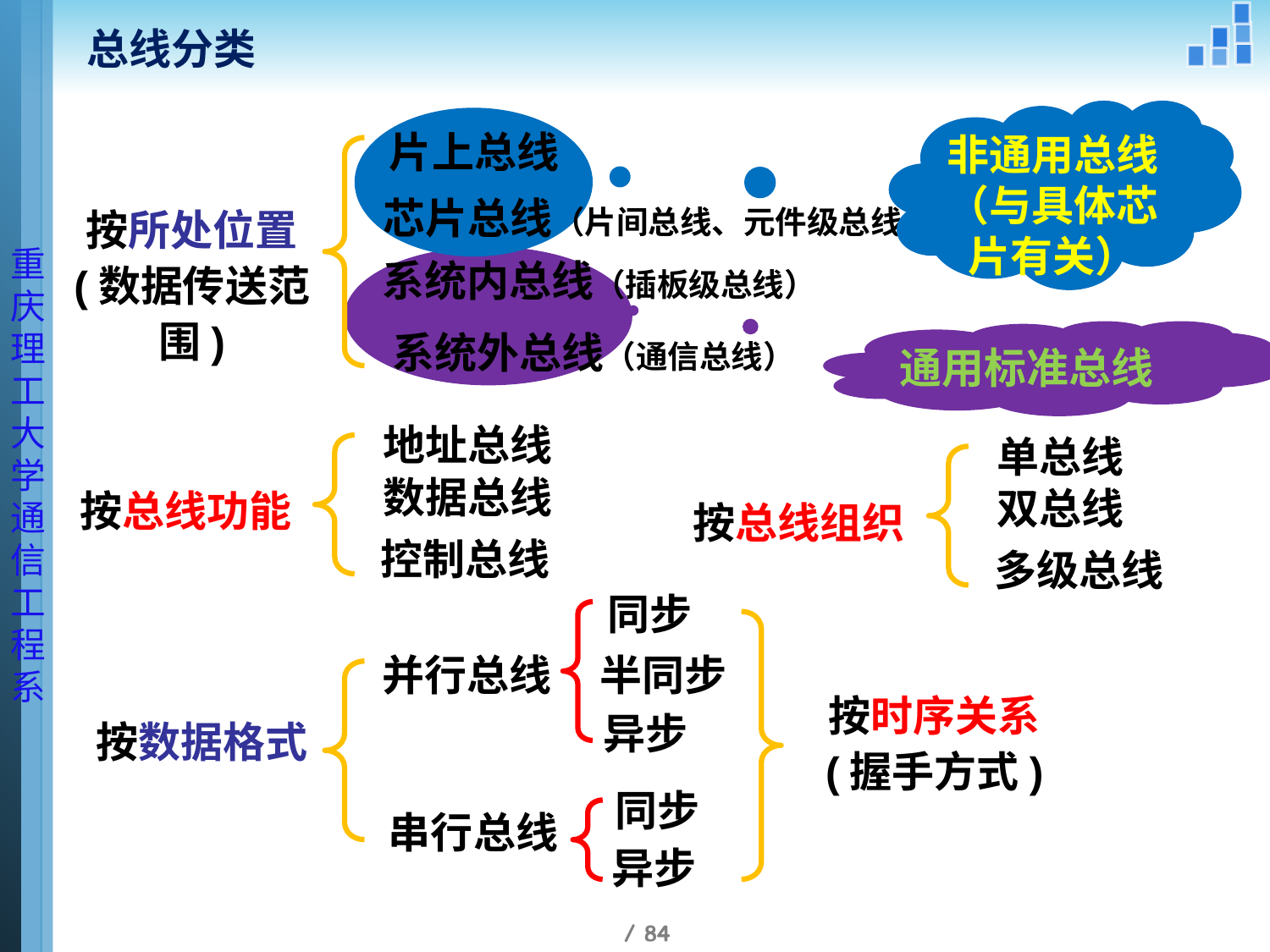

# 总线分类
非通用总线（与具体芯片有关）

片上总线

芯片总线（片间总线、元件级总线）
按所处位置
(数据传送范围)

系统内总线（插板级总线）
系统外总线（通信总线）
通用标准总线
地址总线
单总线

数据总线
双总线
按总线功能
按总线组织
控制总线
多级总线
同步

半同步
并行总线

按时序关系
(握手方式)
异步
按数据格式
同步

串行总线
异步
10
/ 84